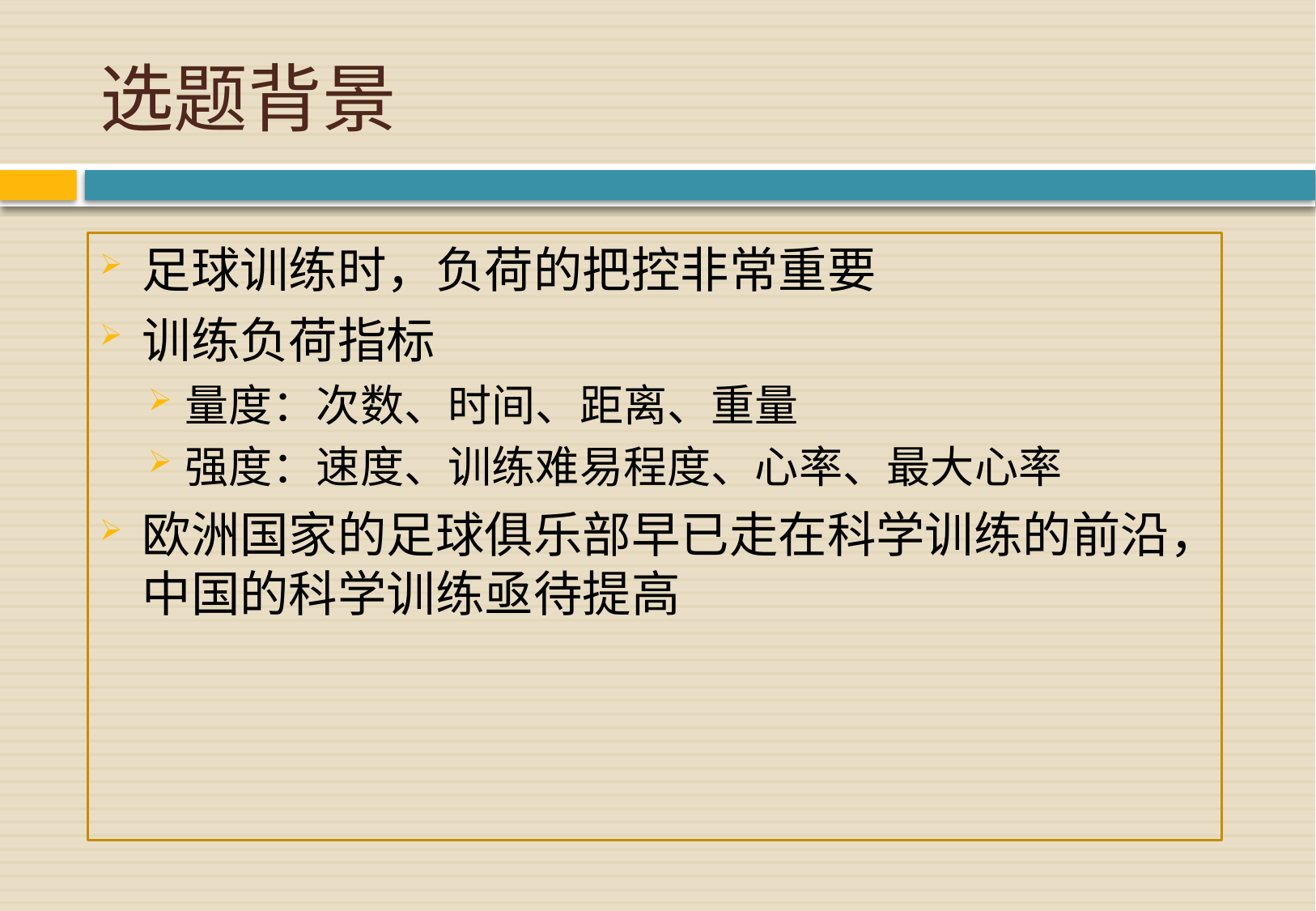

# 选题背景
足球训练时，负荷的把控非常重要
训练负荷指标
量度：次数、时间、距离、重量
强度：速度、训练难易程度、心率、最大心率
欧洲国家的足球俱乐部早已走在科学训练的前沿，中国的科学训练亟待提高